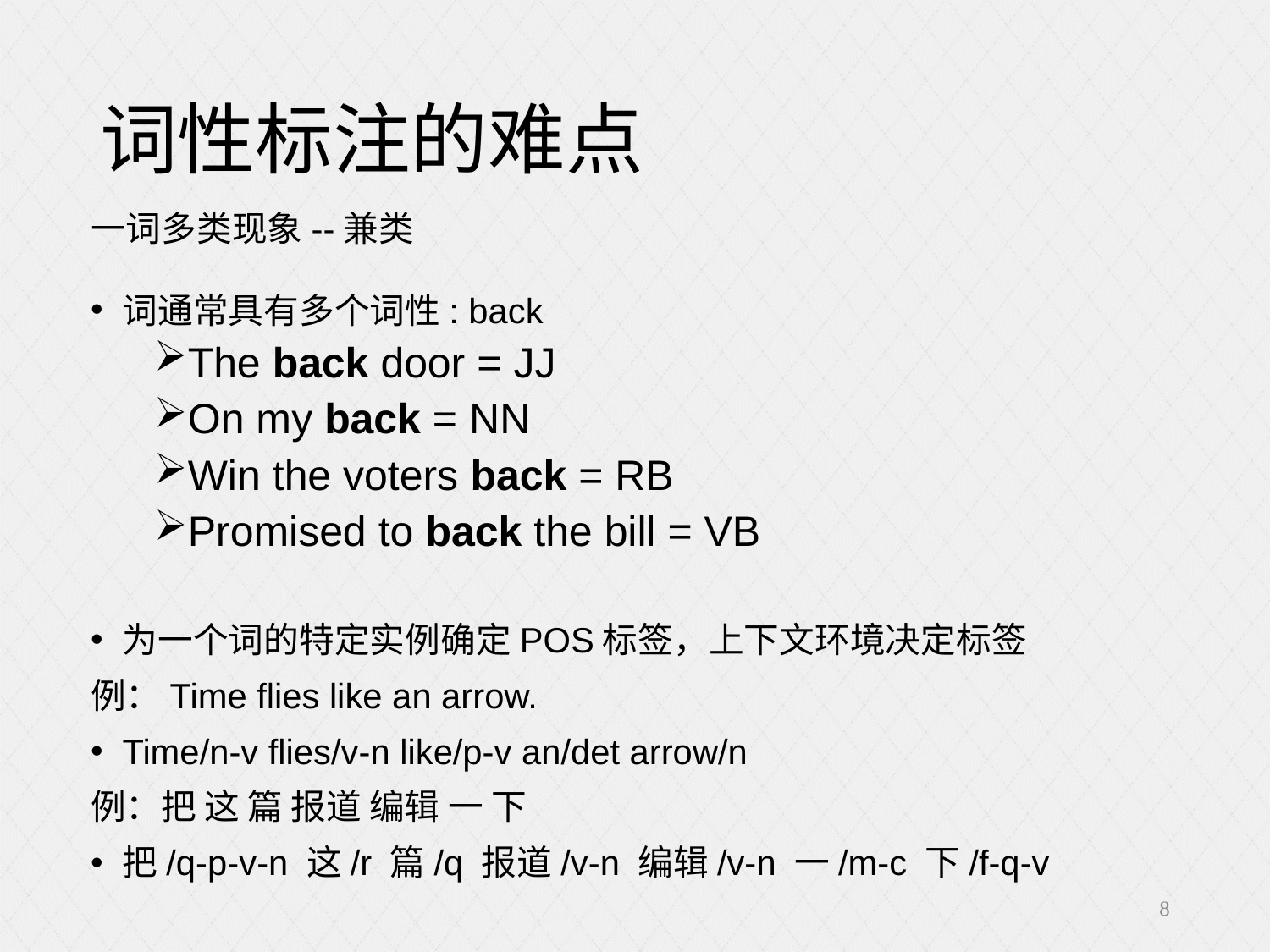

# 词性标注的难点
一词多类现象--兼类
词通常具有多个词性: back
The back door = JJ
On my back = NN
Win the voters back = RB
Promised to back the bill = VB

为一个词的特定实例确定POS标签，上下文环境决定标签
例：Time flies like an arrow.
Time/n-v flies/v-n like/p-v an/det arrow/n
例：把 这 篇 报道 编辑 一 下
把/q-p-v-n 这/r 篇/q 报道/v-n 编辑/v-n 一/m-c 下/f-q-v
8